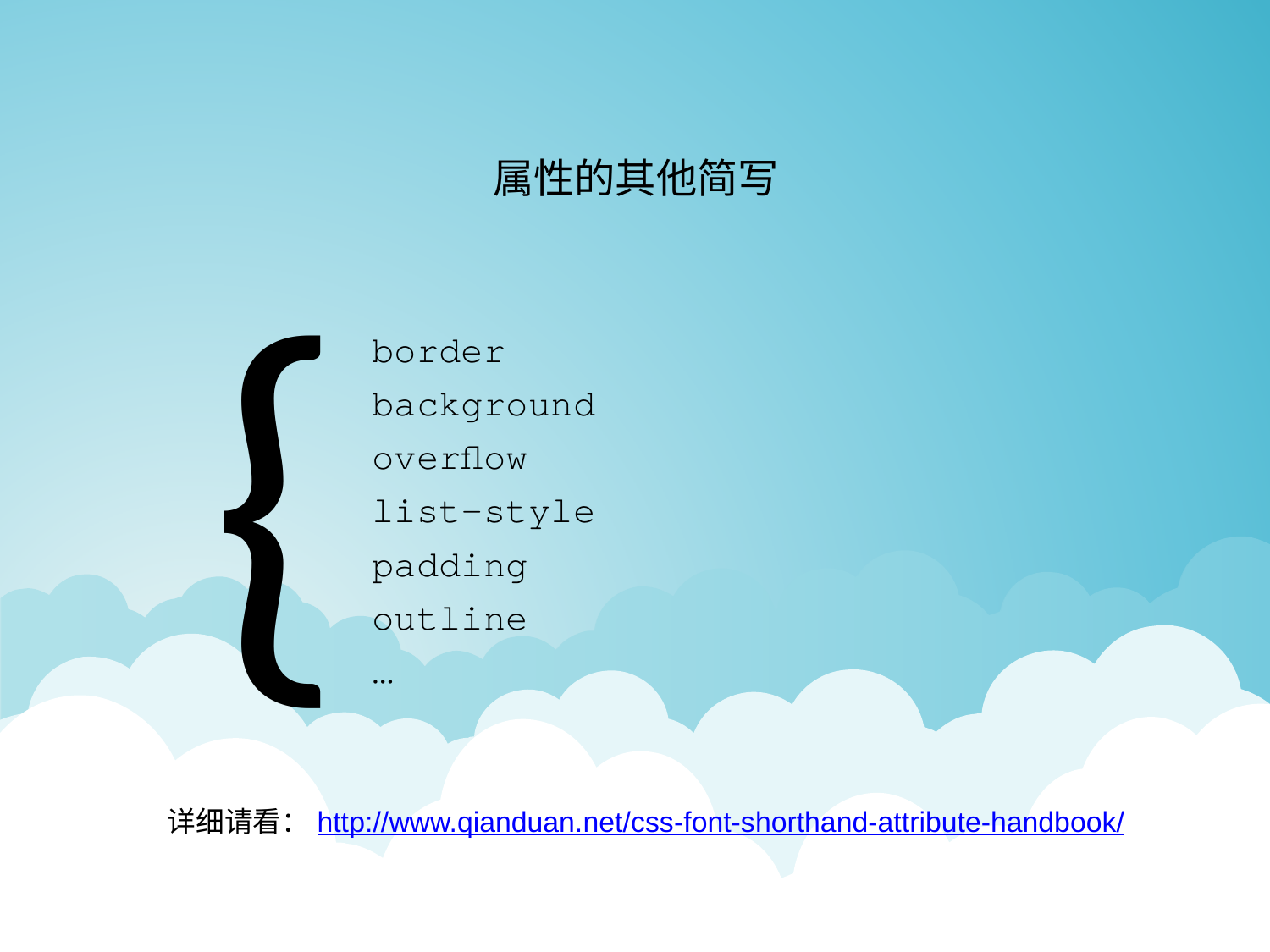

属性的其他简写
{
border
background
overflow
list-style
padding
outline
…
详细请看：http://www.qianduan.net/css-font-shorthand-attribute-handbook/